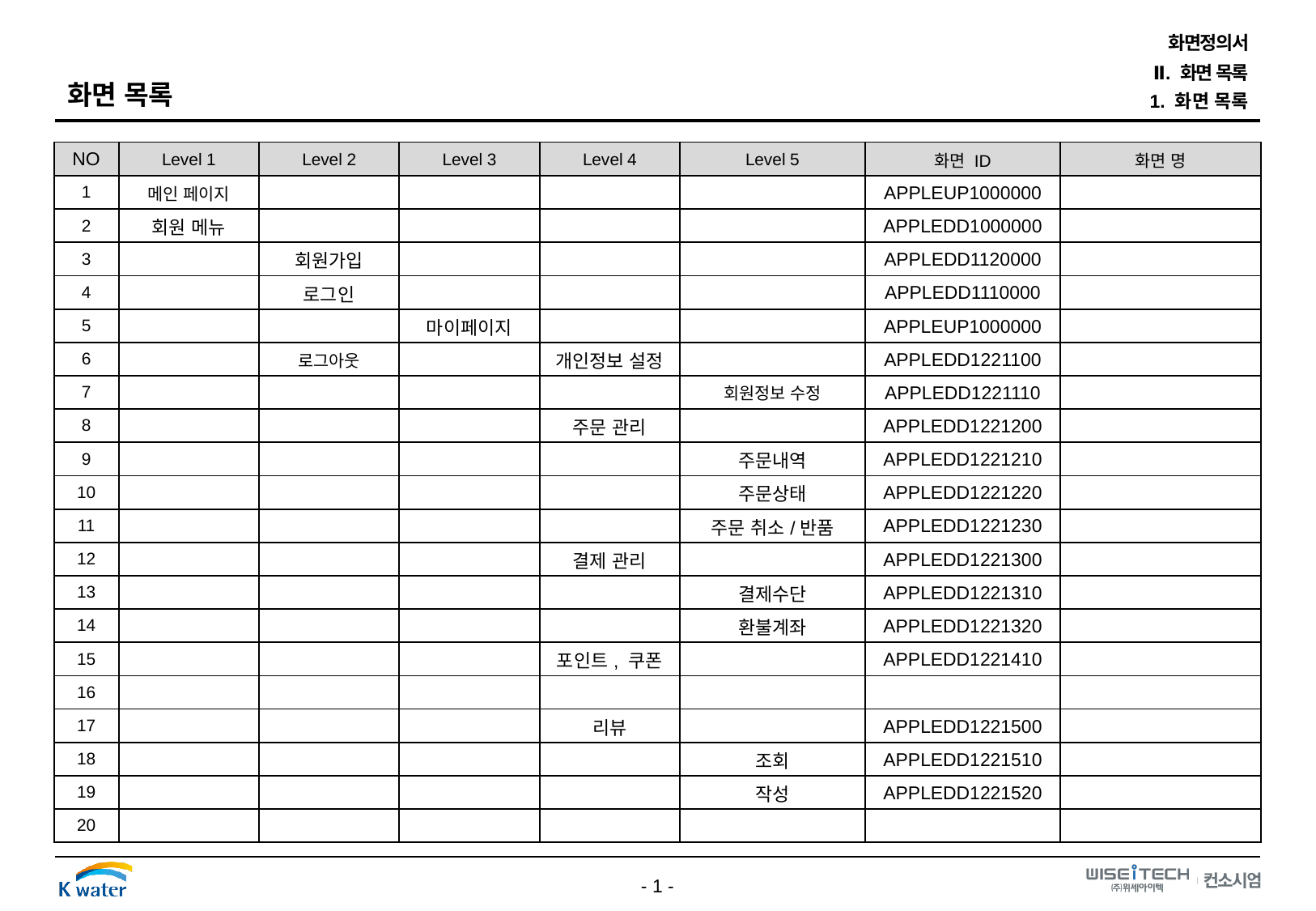

화면정의서
Ⅱ. 화면 목록
화면 목록
1. 화면 목록
| NO | Level 1 | Level 2 | Level 3 | Level 4 | Level 5 | 화면 ID | 화면 명 |
| --- | --- | --- | --- | --- | --- | --- | --- |
| 1 | 메인 페이지 |  |  |  |  | APPLEUP1000000 |  |
| 2 | 회원 메뉴 |  |  |  |  | APPLEDD1000000 |  |
| 3 |  | 회원가입 |  |  |  | APPLEDD1120000 |  |
| 4 |  | 로그인 |  |  |  | APPLEDD1110000 |  |
| 5 |  |  | 마이페이지 |  |  | APPLEUP1000000 |  |
| 6 |  | 로그아웃 |  | 개인정보 설정 |  | APPLEDD1221100 |  |
| 7 |  |  |  |  | 회원정보 수정 | APPLEDD1221110 |  |
| 8 |  |  |  | 주문 관리 |  | APPLEDD1221200 |  |
| 9 |  |  |  |  | 주문내역 | APPLEDD1221210 |  |
| 10 |  |  |  |  | 주문상태 | APPLEDD1221220 |  |
| 11 |  |  |  |  | 주문 취소/반품 | APPLEDD1221230 |  |
| 12 |  |  |  | 결제 관리 |  | APPLEDD1221300 |  |
| 13 |  |  |  |  | 결제수단 | APPLEDD1221310 |  |
| 14 |  |  |  |  | 환불계좌 | APPLEDD1221320 |  |
| 15 |  |  |  | 포인트, 쿠폰 |  | APPLEDD1221410 |  |
| 16 |  |  |  |  |  |  |  |
| 17 |  |  |  | 리뷰 |  | APPLEDD1221500 |  |
| 18 |  |  |  |  | 조회 | APPLEDD1221510 |  |
| 19 |  |  |  |  | 작성 | APPLEDD1221520 |  |
| 20 |  |  |  |  |  |  |  |